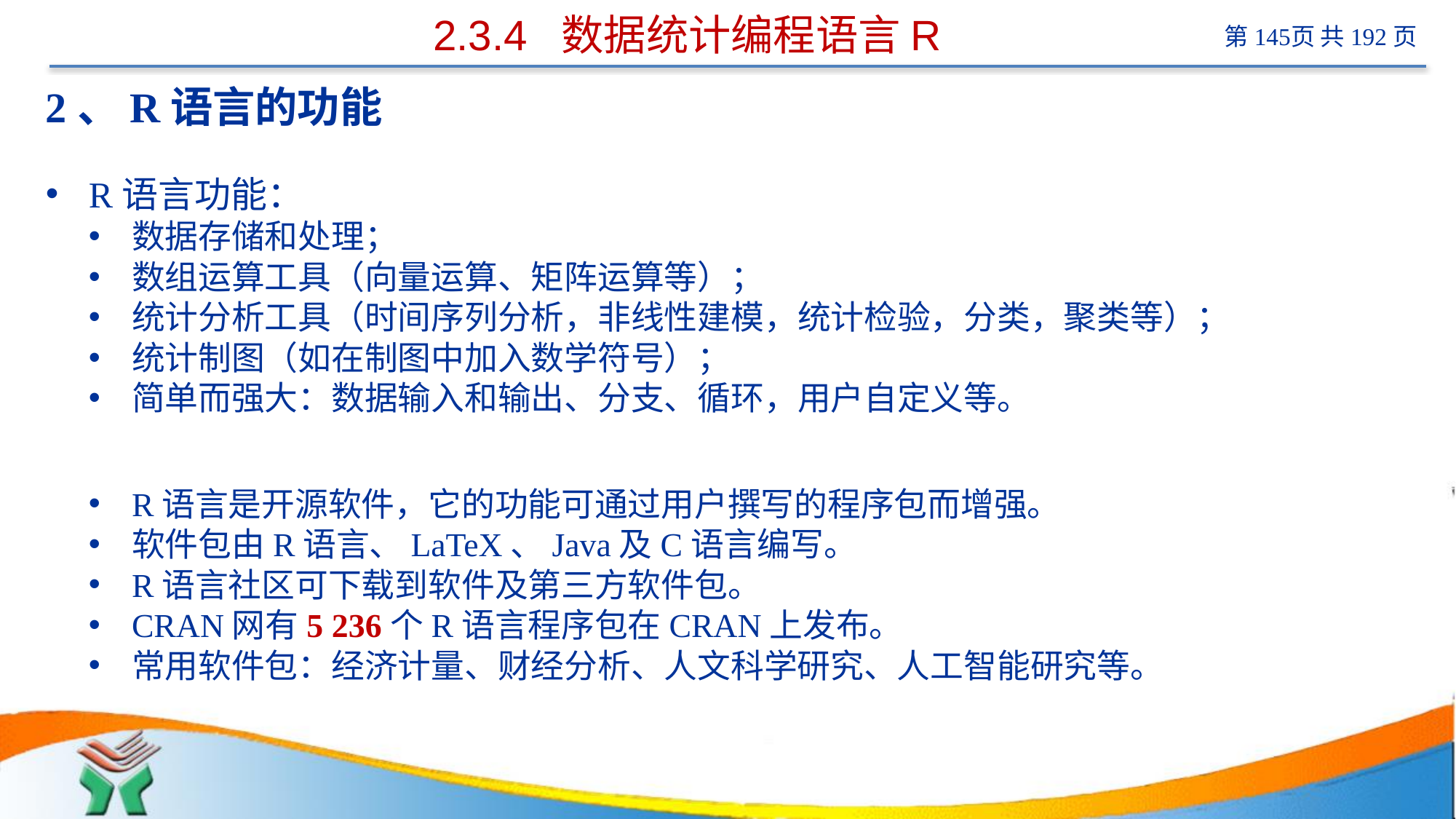

# 2.3.4  数据统计编程语言R
2、R语言的功能

R语言功能：
数据存储和处理；
数组运算工具（向量运算、矩阵运算等）；
统计分析工具（时间序列分析，非线性建模，统计检验，分类，聚类等）；
统计制图（如在制图中加入数学符号）；
简单而强大：数据输入和输出、分支、循环，用户自定义等。

R语言是开源软件，它的功能可通过用户撰写的程序包而增强。
软件包由R语言、LaTeX、Java及C语言编写。
R语言社区可下载到软件及第三方软件包。
CRAN网有5 236个R语言程序包在CRAN上发布。
常用软件包：经济计量、财经分析、人文科学研究、人工智能研究等。